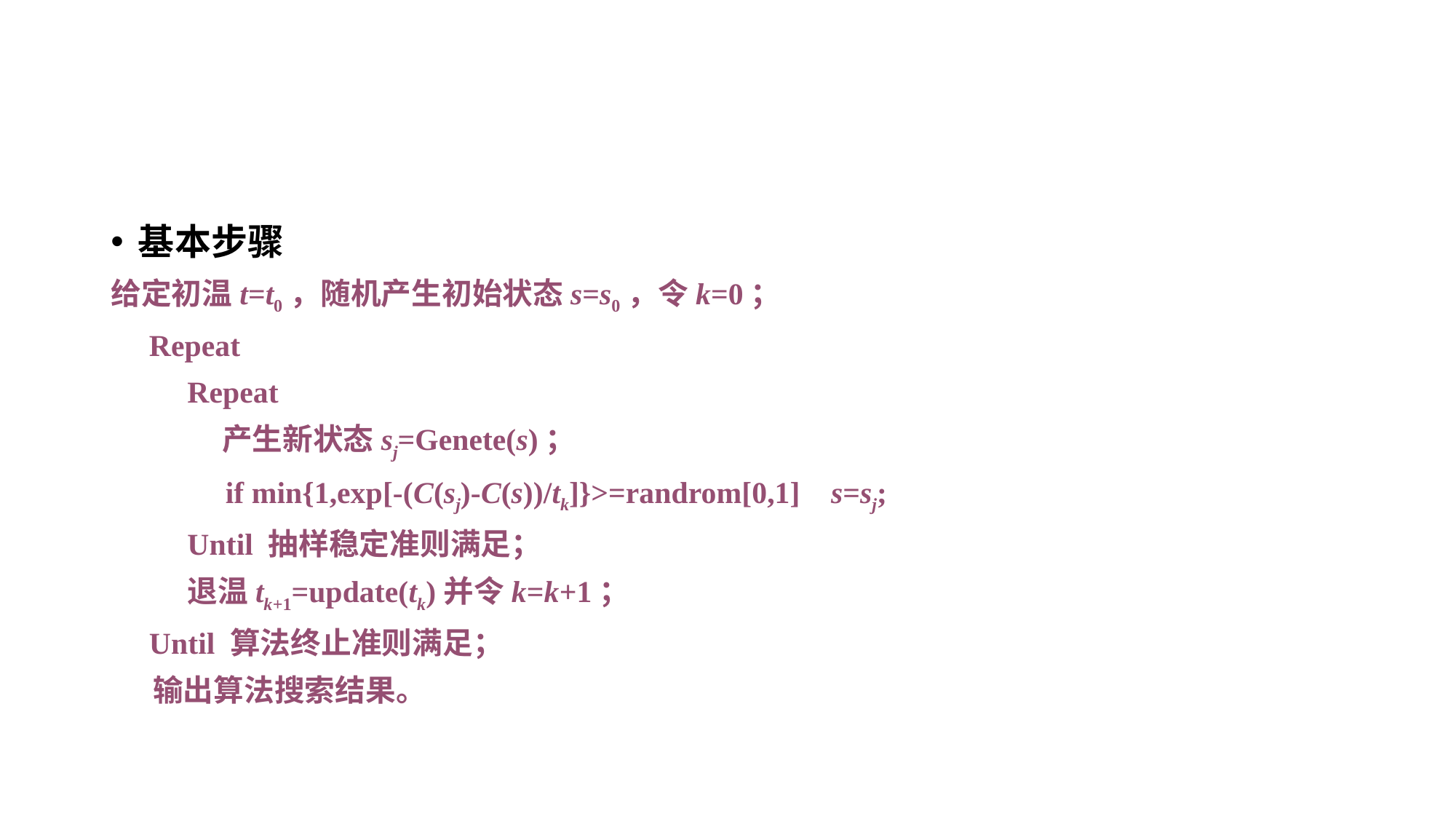

#
基本步骤
给定初温t=t0，随机产生初始状态s=s0，令k=0；
     Repeat
          Repeat
               产生新状态sj=Genete(s)；
               if min{1,exp[-(C(sj)-C(s))/tk]}>=randrom[0,1]    s=sj;
          Until 抽样稳定准则满足；
          退温tk+1=update(tk)并令k=k+1；
     Until 算法终止准则满足；
     输出算法搜索结果。